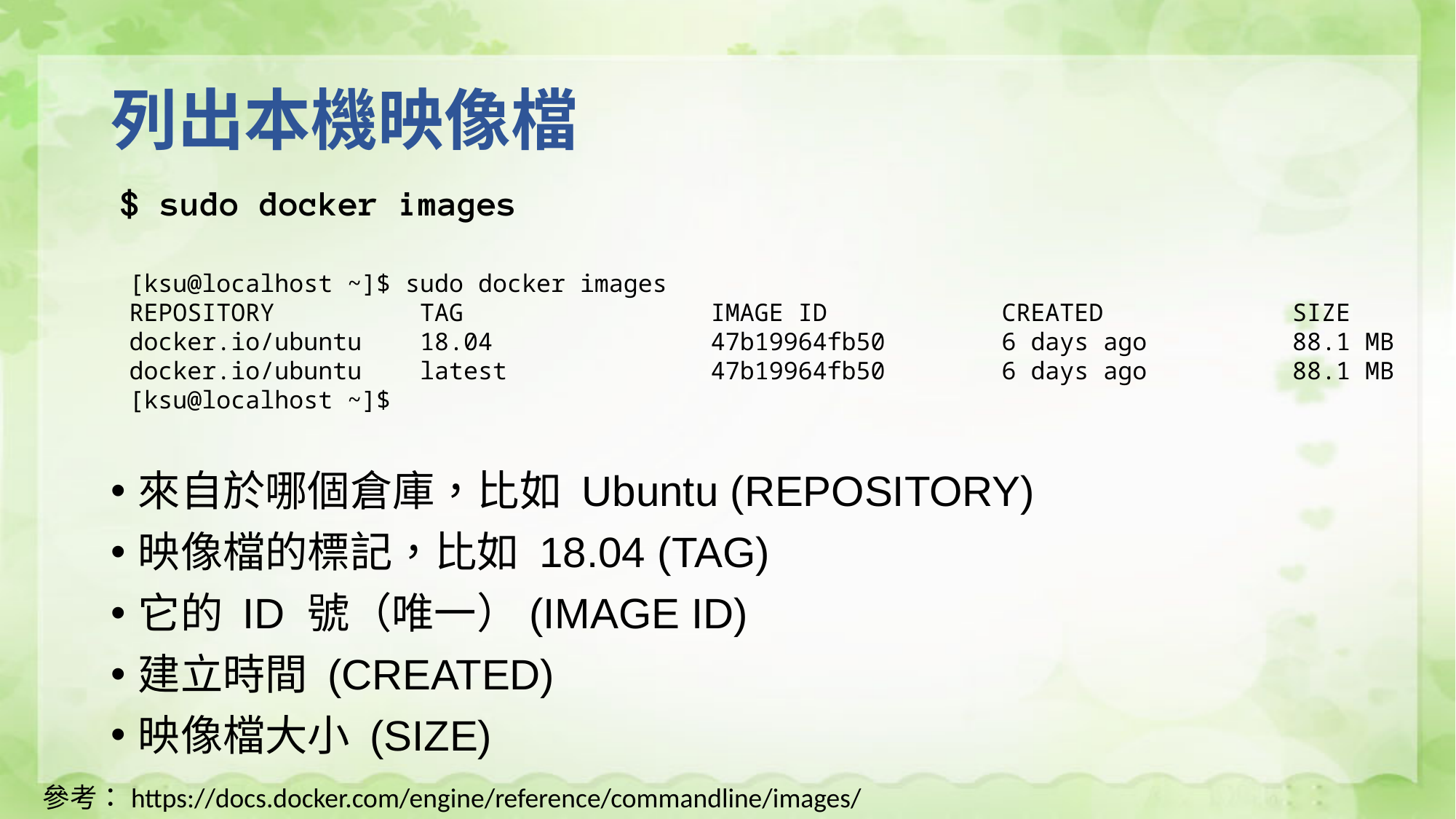

# 列出本機映像檔
$ sudo docker images
[ksu@localhost ~]$ sudo docker images
REPOSITORY          TAG                 IMAGE ID            CREATED             SIZE
docker.io/ubuntu    18.04               47b19964fb50        6 days ago          88.1 MB
docker.io/ubuntu    latest              47b19964fb50        6 days ago          88.1 MB
[ksu@localhost ~]$
來自於哪個倉庫，比如 Ubuntu (REPOSITORY)
映像檔的標記，比如 18.04 (TAG)
它的 ID 號（唯一）(IMAGE ID)
建立時間 (CREATED)
映像檔大小 (SIZE)
參考：https://docs.docker.com/engine/reference/commandline/images/